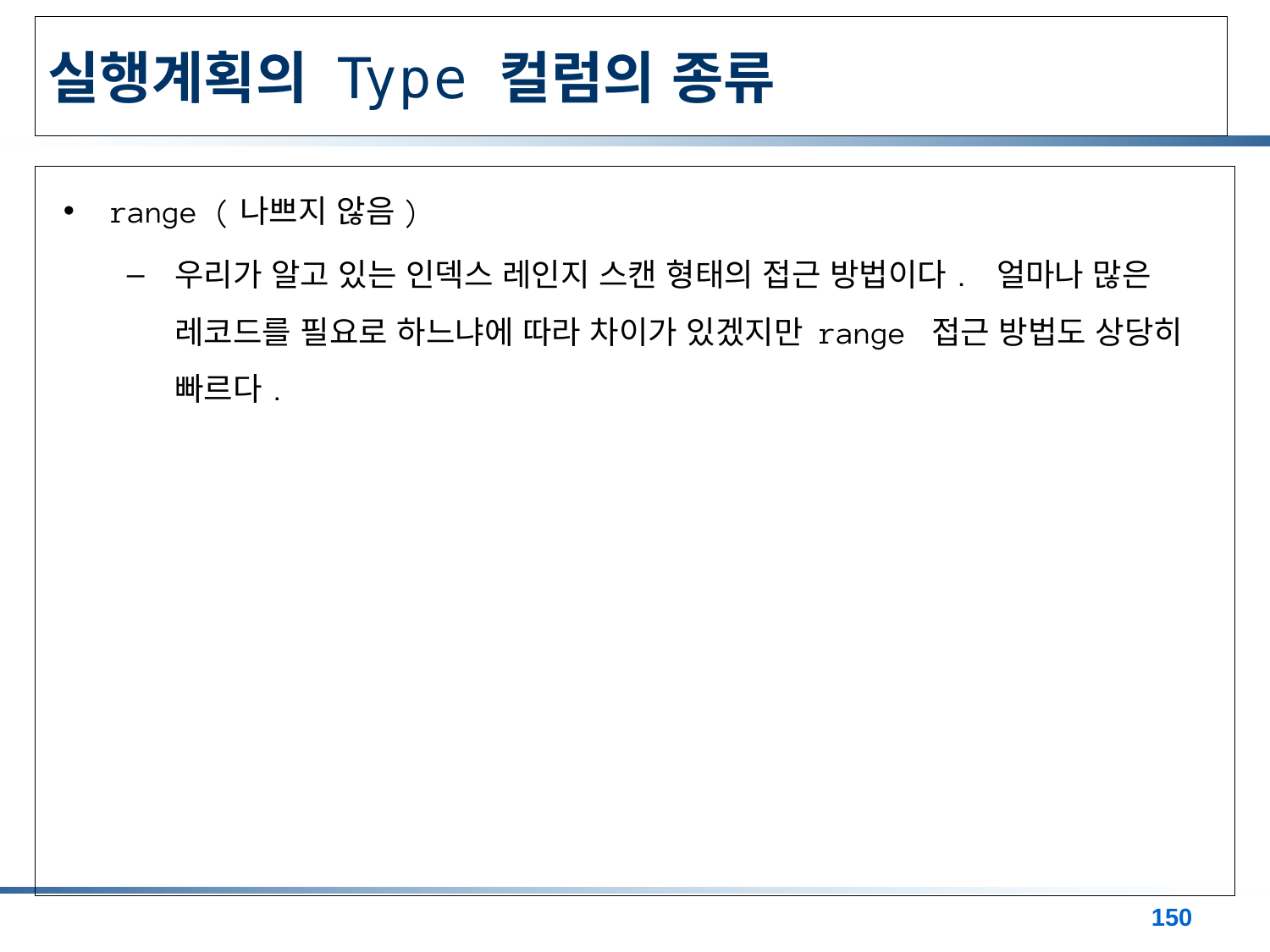

# 실행계획의 Type 컬럼의 종류
range (나쁘지 않음)
우리가 알고 있는 인덱스 레인지 스캔 형태의 접근 방법이다. 얼마나 많은 레코드를 필요로 하느냐에 따라 차이가 있겠지만 range 접근 방법도 상당히 빠르다.